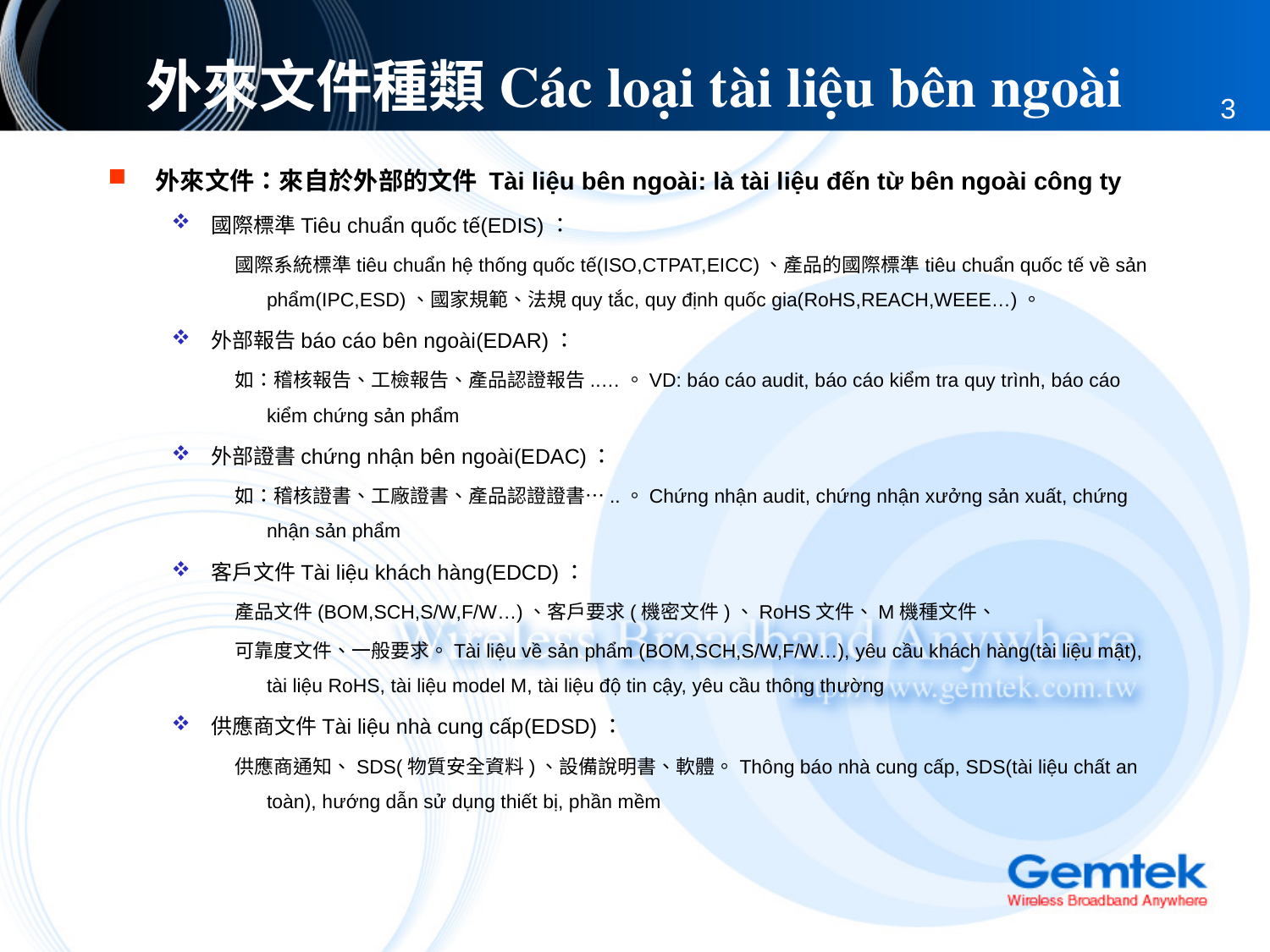

# 外來文件種類Các loại tài liệu bên ngoài
3
外來文件：來自於外部的文件 Tài liệu bên ngoài: là tài liệu đến từ bên ngoài công ty
國際標準Tiêu chuẩn quốc tế(EDIS)：
國際系統標準tiêu chuẩn hệ thống quốc tế(ISO,CTPAT,EICC)、產品的國際標準tiêu chuẩn quốc tế về sản phẩm(IPC,ESD)、國家規範、法規quy tắc, quy định quốc gia(RoHS,REACH,WEEE…)。
外部報告báo cáo bên ngoài(EDAR)：
如：稽核報告、工檢報告、產品認證報告..…。VD: báo cáo audit, báo cáo kiểm tra quy trình, báo cáo kiểm chứng sản phẩm
外部證書chứng nhận bên ngoài(EDAC)：
如：稽核證書、工廠證書、產品認證證書…..。Chứng nhận audit, chứng nhận xưởng sản xuất, chứng nhận sản phẩm
客戶文件Tài liệu khách hàng(EDCD)：
產品文件(BOM,SCH,S/W,F/W…)、客戶要求(機密文件)、RoHS文件、M機種文件、
可靠度文件、一般要求。Tài liệu về sản phẩm (BOM,SCH,S/W,F/W…), yêu cầu khách hàng(tài liệu mật), tài liệu RoHS, tài liệu model M, tài liệu độ tin cậy, yêu cầu thông thường
供應商文件Tài liệu nhà cung cấp(EDSD)：
供應商通知、SDS(物質安全資料)、設備說明書、軟體。Thông báo nhà cung cấp, SDS(tài liệu chất an toàn), hướng dẫn sử dụng thiết bị, phần mềm